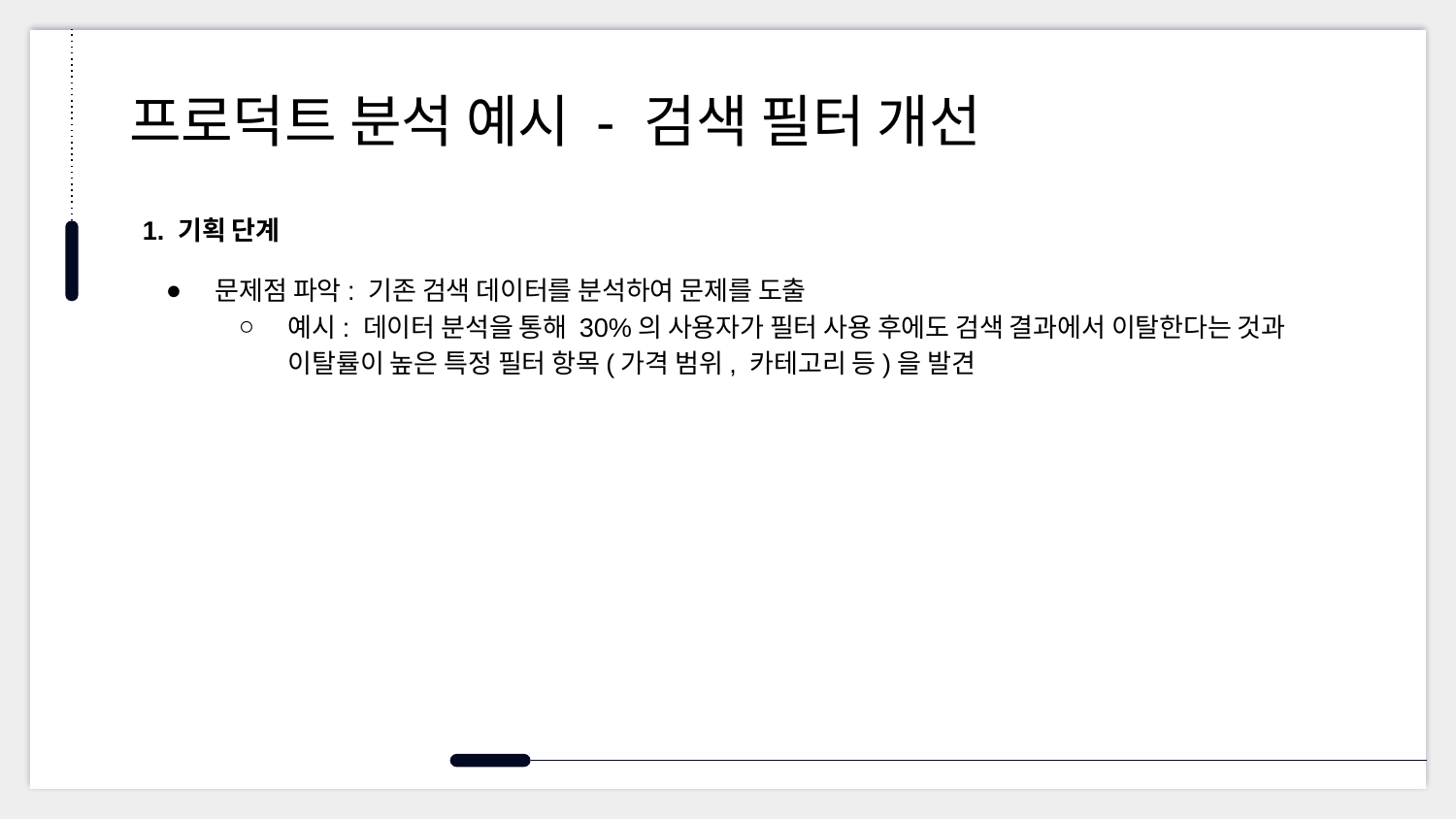

# 프로덕트 분석 예시 - 검색 필터 개선
1. 기획 단계
문제점 파악: 기존 검색 데이터를 분석하여 문제를 도출
예시: 데이터 분석을 통해 30%의 사용자가 필터 사용 후에도 검색 결과에서 이탈한다는 것과 이탈률이 높은 특정 필터 항목(가격 범위, 카테고리 등)을 발견